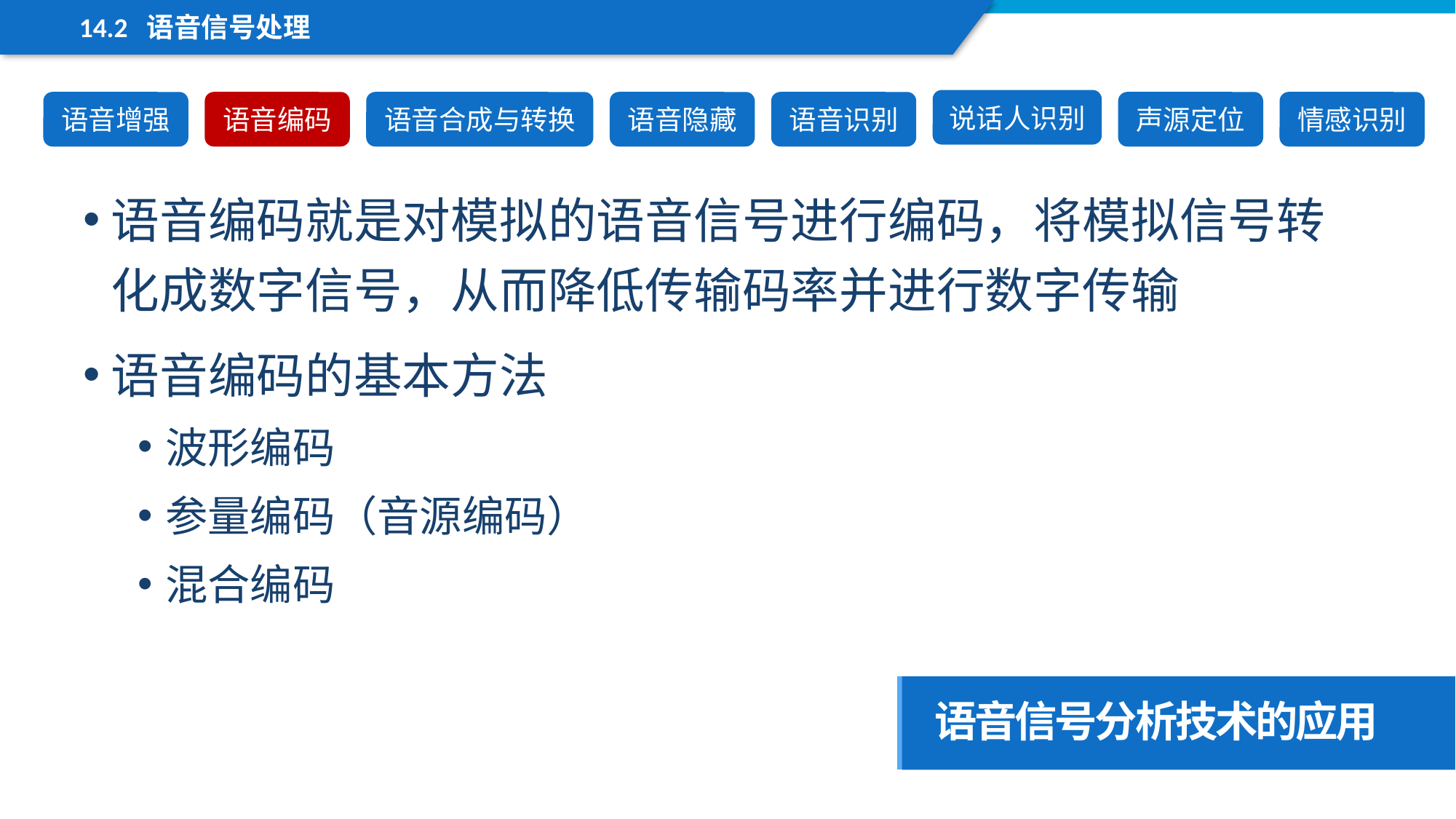

14.2  语音信号处理
说话人识别
语音增强
语音编码
语音合成与转换
语音隐藏
语音识别
声源定位
情感识别
语音编码就是对模拟的语音信号进行编码，将模拟信号转化成数字信号，从而降低传输码率并进行数字传输
语音编码的基本方法
波形编码
参量编码（音源编码）
混合编码
语音信号分析技术的应用